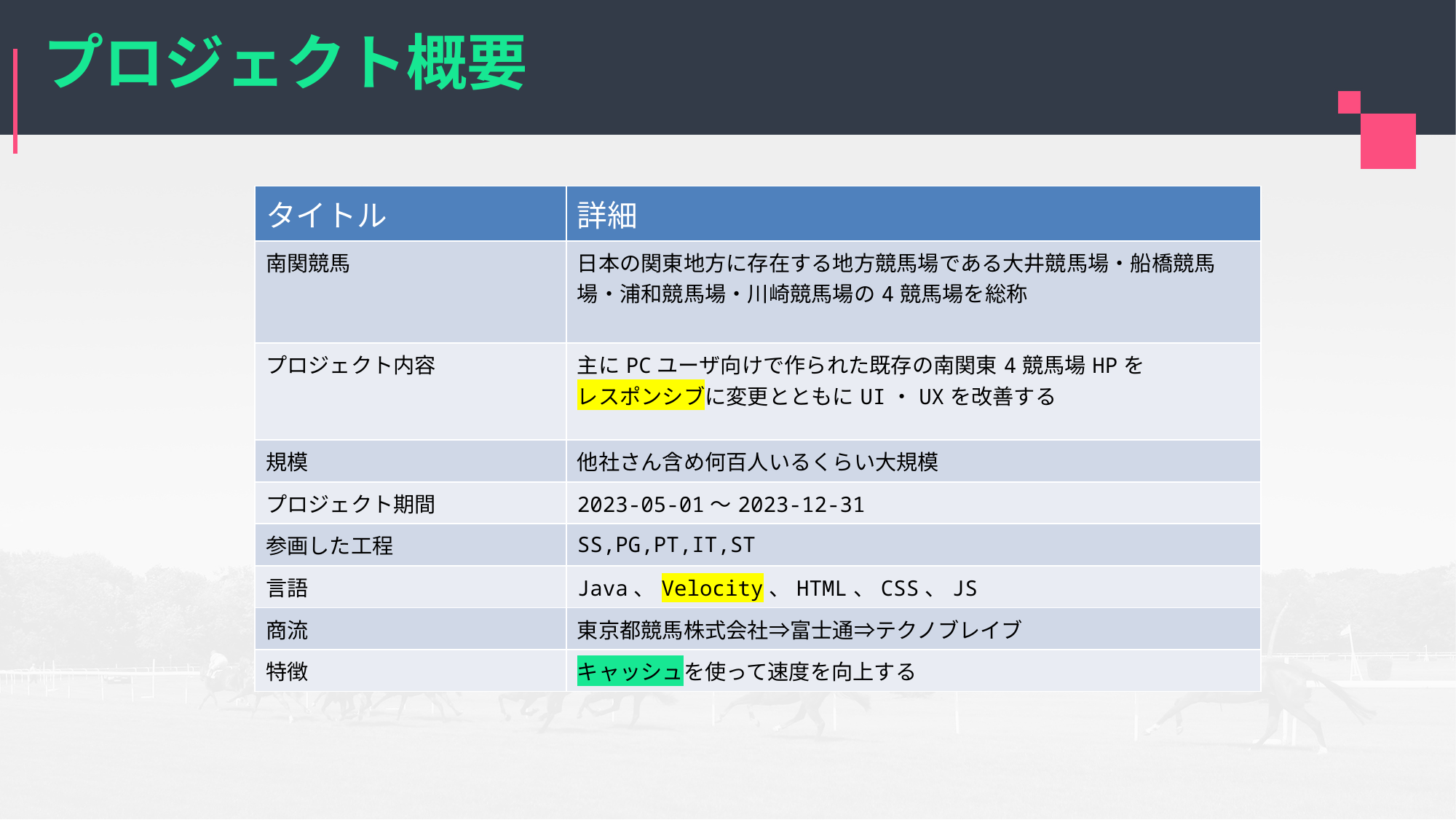

# プロジェクト概要
| タイトル | 詳細 |
| --- | --- |
| 南関競馬 | 日本の関東地方に存在する地方競馬場である大井競馬場・船橋競馬場・浦和競馬場・川崎競馬場の4競馬場を総称 |
| プロジェクト内容 | 主にPCユーザ向けで作られた既存の南関東4競馬場HPを レスポンシブに変更とともにUI・UXを改善する |
| 規模 | 他社さん含め何百人いるくらい大規模 |
| プロジェクト期間 | 2023-05-01～2023-12-31 |
| 参画した工程 | SS,PG,PT,IT,ST |
| 言語 | Java、Velocity、HTML、CSS、JS |
| 商流 | 東京都競馬株式会社⇒富士通⇒テクノブレイブ |
| 特徴 | キャッシュを使って速度を向上する |